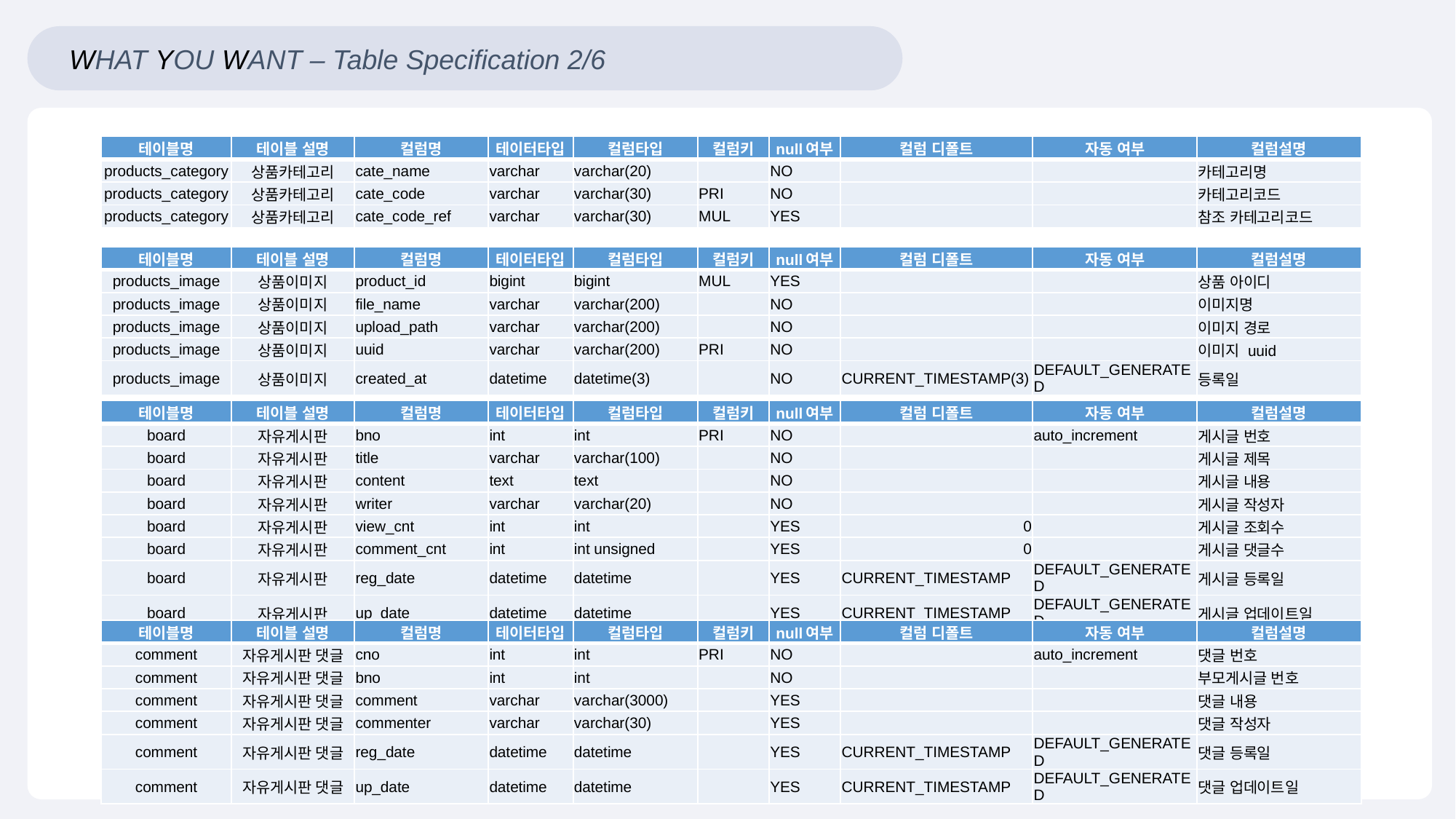

WHAT YOU WANT – Table Specification 2/6

| 테이블명 | 테이블 설명 | 컬럼명 | 테이터타입 | 컬럼타입 | 컬럼키 | null여부 | 컬럼 디폴트 | 자동 여부 | 컬럼설명 |
| --- | --- | --- | --- | --- | --- | --- | --- | --- | --- |
| products\_category | 상품카테고리 | cate\_name | varchar | varchar(20) |  | NO |  |  | 카테고리명 |
| products\_category | 상품카테고리 | cate\_code | varchar | varchar(30) | PRI | NO |  |  | 카테고리코드 |
| products\_category | 상품카테고리 | cate\_code\_ref | varchar | varchar(30) | MUL | YES |  |  | 참조 카테고리코드 |

| 테이블명 | 테이블 설명 | 컬럼명 | 테이터타입 | 컬럼타입 | 컬럼키 | null여부 | 컬럼 디폴트 | 자동 여부 | 컬럼설명 |
| --- | --- | --- | --- | --- | --- | --- | --- | --- | --- |
| products\_image | 상품이미지 | product\_id | bigint | bigint | MUL | YES |  |  | 상품 아이디 |
| products\_image | 상품이미지 | file\_name | varchar | varchar(200) |  | NO |  |  | 이미지명 |
| products\_image | 상품이미지 | upload\_path | varchar | varchar(200) |  | NO |  |  | 이미지 경로 |
| products\_image | 상품이미지 | uuid | varchar | varchar(200) | PRI | NO |  |  | 이미지 uuid |
| products\_image | 상품이미지 | created\_at | datetime | datetime(3) |  | NO | CURRENT\_TIMESTAMP(3) | DEFAULT\_GENERATED | 등록일 |
| 테이블명 | 테이블 설명 | 컬럼명 | 테이터타입 | 컬럼타입 | 컬럼키 | null여부 | 컬럼 디폴트 | 자동 여부 | 컬럼설명 |
| --- | --- | --- | --- | --- | --- | --- | --- | --- | --- |
| board | 자유게시판 | bno | int | int | PRI | NO |  | auto\_increment | 게시글 번호 |
| board | 자유게시판 | title | varchar | varchar(100) |  | NO |  |  | 게시글 제목 |
| board | 자유게시판 | content | text | text |  | NO |  |  | 게시글 내용 |
| board | 자유게시판 | writer | varchar | varchar(20) |  | NO |  |  | 게시글 작성자 |
| board | 자유게시판 | view\_cnt | int | int |  | YES | 0 |  | 게시글 조회수 |
| board | 자유게시판 | comment\_cnt | int | int unsigned |  | YES | 0 |  | 게시글 댓글수 |
| board | 자유게시판 | reg\_date | datetime | datetime |  | YES | CURRENT\_TIMESTAMP | DEFAULT\_GENERATED | 게시글 등록일 |
| board | 자유게시판 | up\_date | datetime | datetime |  | YES | CURRENT\_TIMESTAMP | DEFAULT\_GENERATED | 게시글 업데이트일 |
| 테이블명 | 테이블 설명 | 컬럼명 | 테이터타입 | 컬럼타입 | 컬럼키 | null여부 | 컬럼 디폴트 | 자동 여부 | 컬럼설명 |
| --- | --- | --- | --- | --- | --- | --- | --- | --- | --- |
| comment | 자유게시판 댓글 | cno | int | int | PRI | NO |  | auto\_increment | 댓글 번호 |
| comment | 자유게시판 댓글 | bno | int | int |  | NO |  |  | 부모게시글 번호 |
| comment | 자유게시판 댓글 | comment | varchar | varchar(3000) |  | YES |  |  | 댓글 내용 |
| comment | 자유게시판 댓글 | commenter | varchar | varchar(30) |  | YES |  |  | 댓글 작성자 |
| comment | 자유게시판 댓글 | reg\_date | datetime | datetime |  | YES | CURRENT\_TIMESTAMP | DEFAULT\_GENERATED | 댓글 등록일 |
| comment | 자유게시판 댓글 | up\_date | datetime | datetime |  | YES | CURRENT\_TIMESTAMP | DEFAULT\_GENERATED | 댓글 업데이트일 |